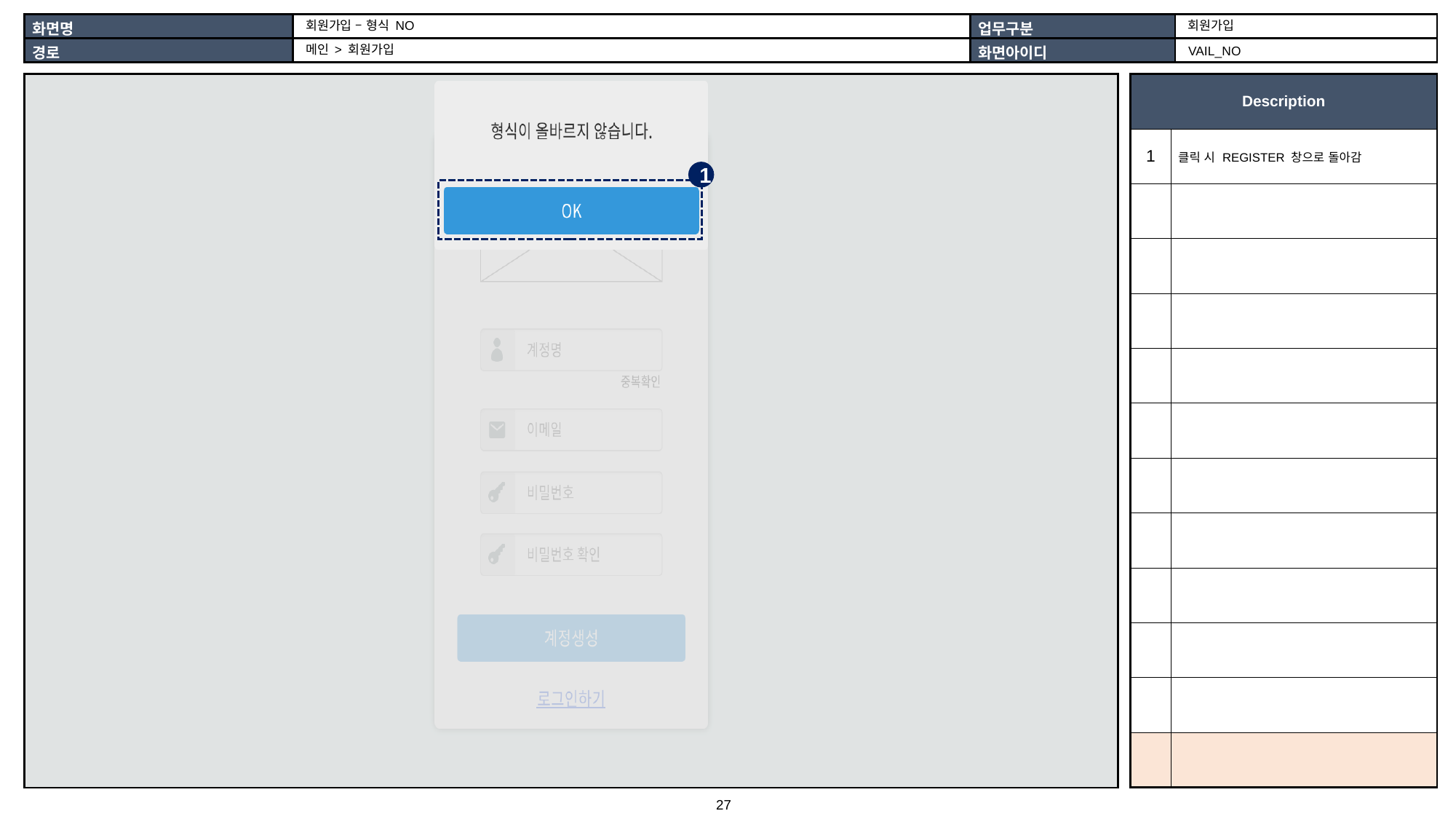

회원가입
회원가입 – 형식 NO
메인 > 회원가입
VAIL_NO
|  |
| --- |
| Description |  |
| --- | --- |
| 1 | 클릭 시 REGISTER 창으로 돌아감 |
|  |  |
|  |  |
|  |  |
|  |  |
|  |  |
|  |  |
|  |  |
|  |  |
|  |  |
|  |  |
|  |  |
1